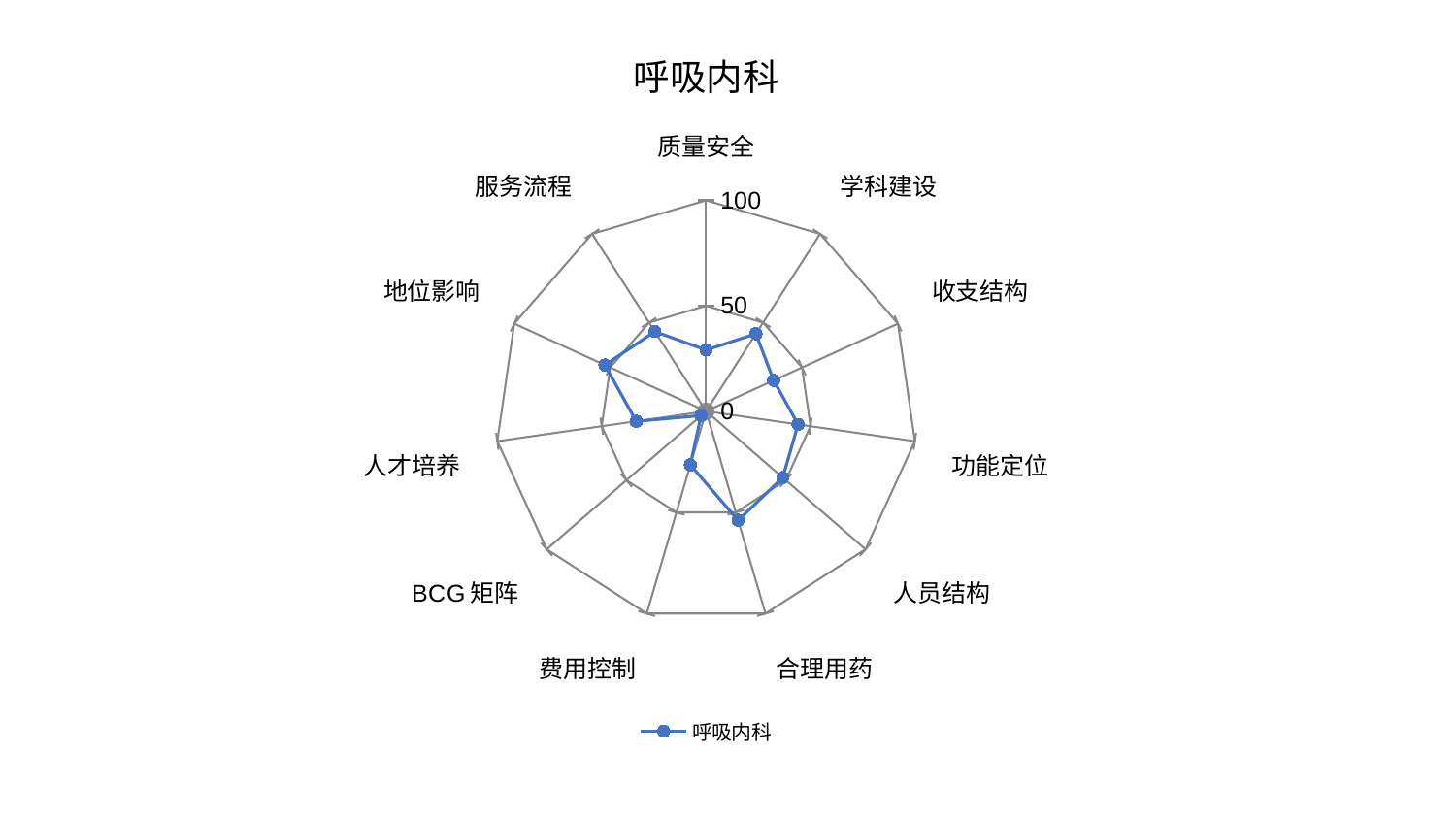

### Chart: 呼吸内科

| Category | 呼吸内科 |
|---|---|
| 质量安全 | 29.043234004773705 |
| 学科建设 | 43.69759384055354 |
| 收支结构 | 35.2175357370033 |
| 功能定位 | 44.05450193457928 |
| 人员结构 | 48.07913171867326 |
| 合理用药 | 53.90562689525444 |
| 费用控制 | 26.537075529974324 |
| BCG矩阵 | 3.172212835229697 |
| 人才培养 | 33.467244858649536 |
| 地位影响 | 52.73162972835481 |
| 服务流程 | 44.91789186038813 |
156